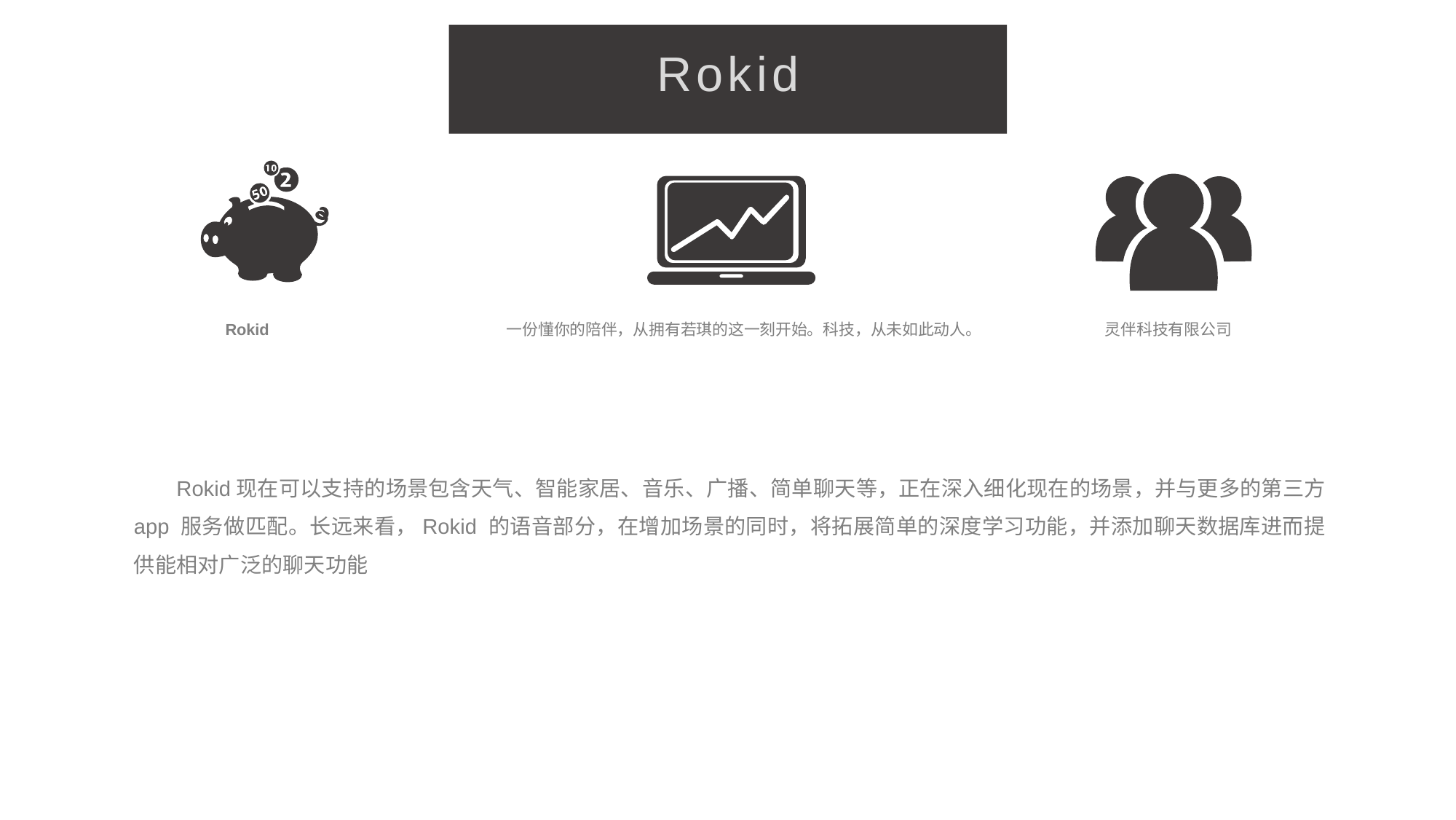

Rokid

Rokid
一份懂你的陪伴，从拥有若琪的这一刻开始。科技，从未如此动人。
灵伴科技有限公司
       Rokid现在可以支持的场景包含天气、智能家居、音乐、广播、简单聊天等，正在深入细化现在的场景，并与更多的第三方 app 服务做匹配。长远来看，Rokid 的语音部分，在增加场景的同时，将拓展简单的深度学习功能，并添加聊天数据库进而提供能相对广泛的聊天功能